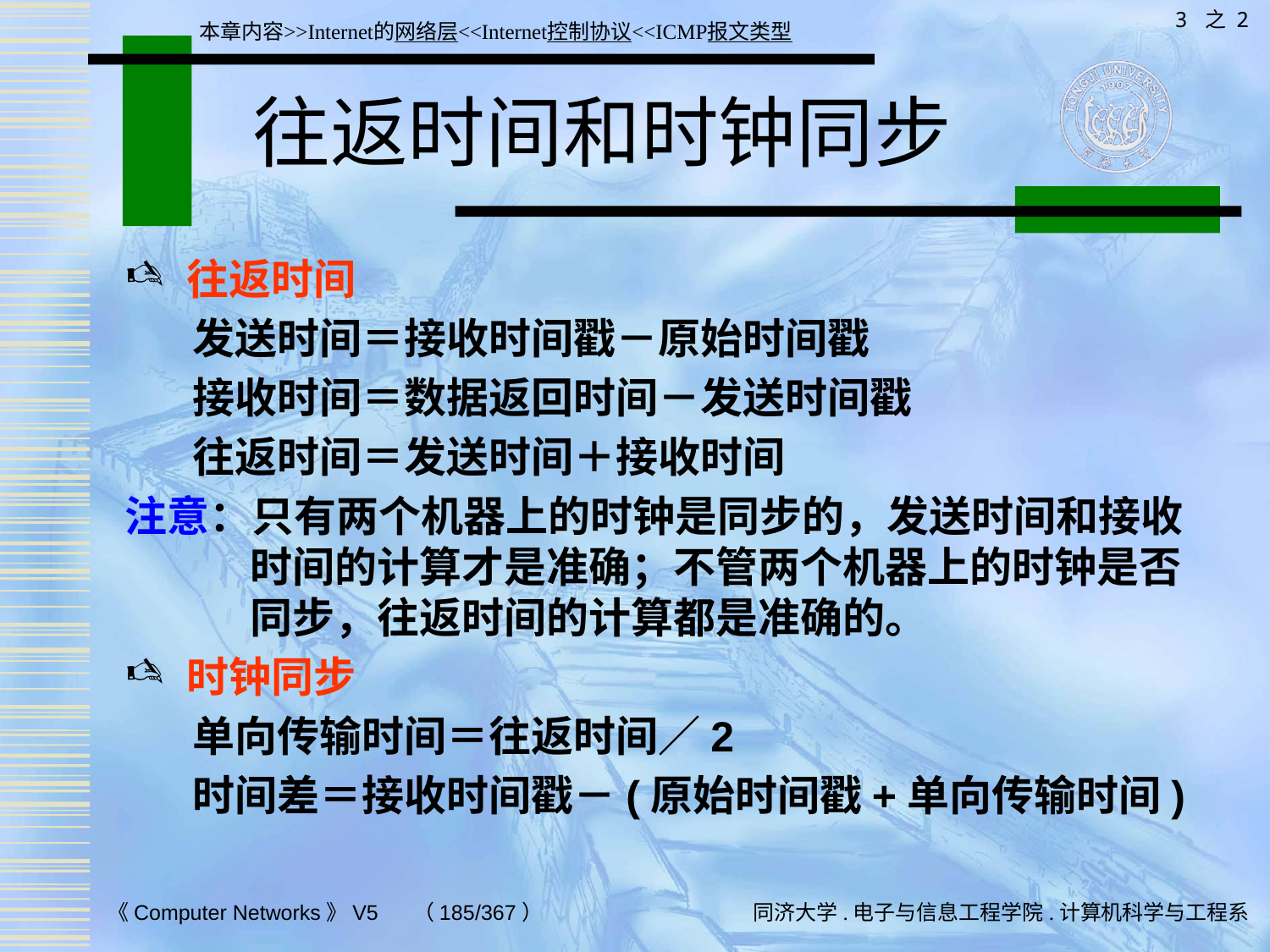

3 之 2
本章内容>>Internet的网络层<<Internet控制协议<<ICMP报文类型
# 往返时间和时钟同步
往返时间
      发送时间＝接收时间戳－原始时间戳
      接收时间＝数据返回时间－发送时间戳
      往返时间＝发送时间＋接收时间
注意：只有两个机器上的时钟是同步的，发送时间和接收时间的计算才是准确；不管两个机器上的时钟是否同步，往返时间的计算都是准确的。
时钟同步
      单向传输时间＝往返时间／2
      时间差＝接收时间戳－(原始时间戳+单向传输时间)